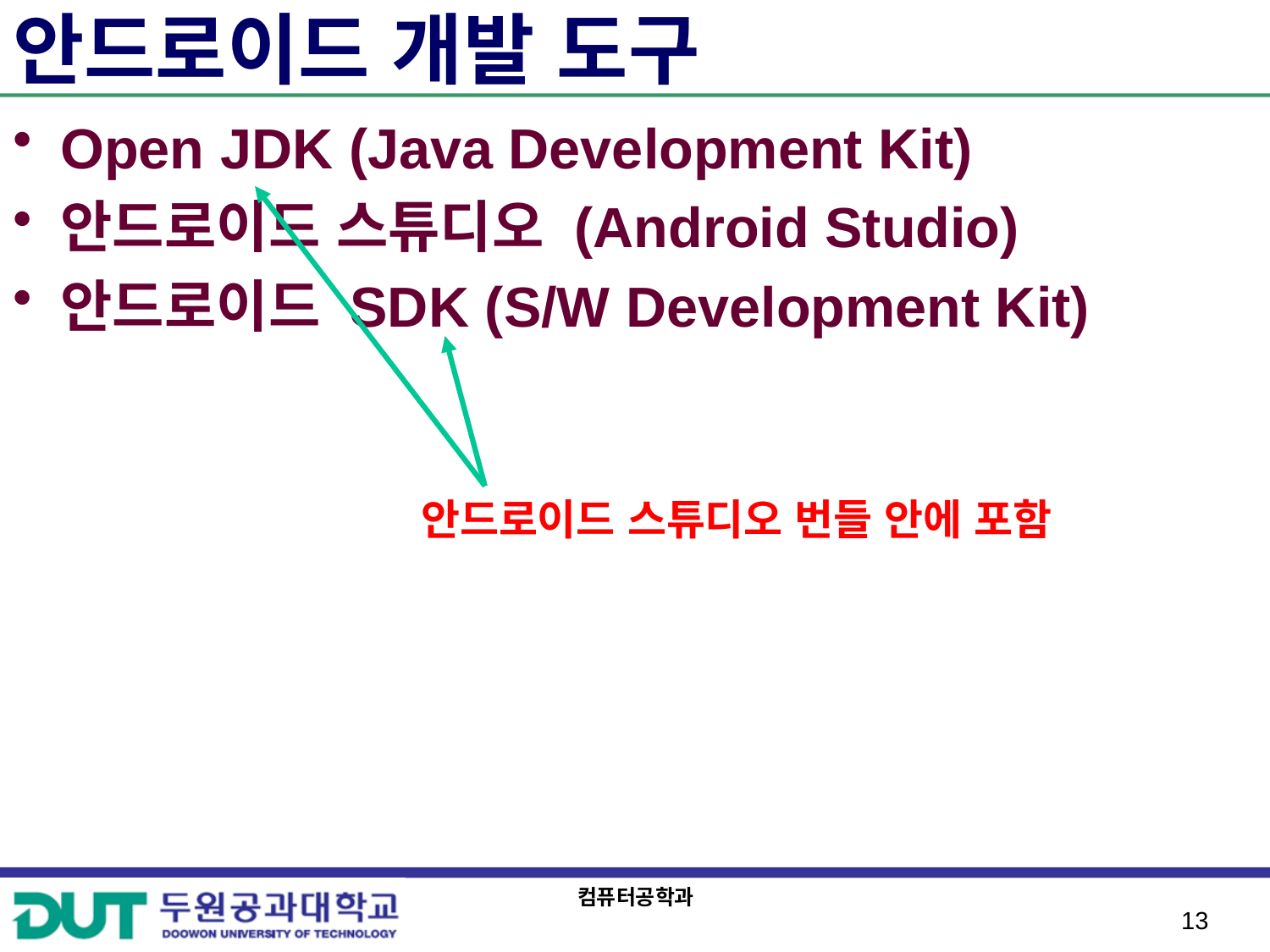

# 안드로이드 개발 도구
Open JDK (Java Development Kit)
안드로이드 스튜디오 (Android Studio)
안드로이드 SDK (S/W Development Kit)

안드로이드 스튜디오 번들 안에 포함